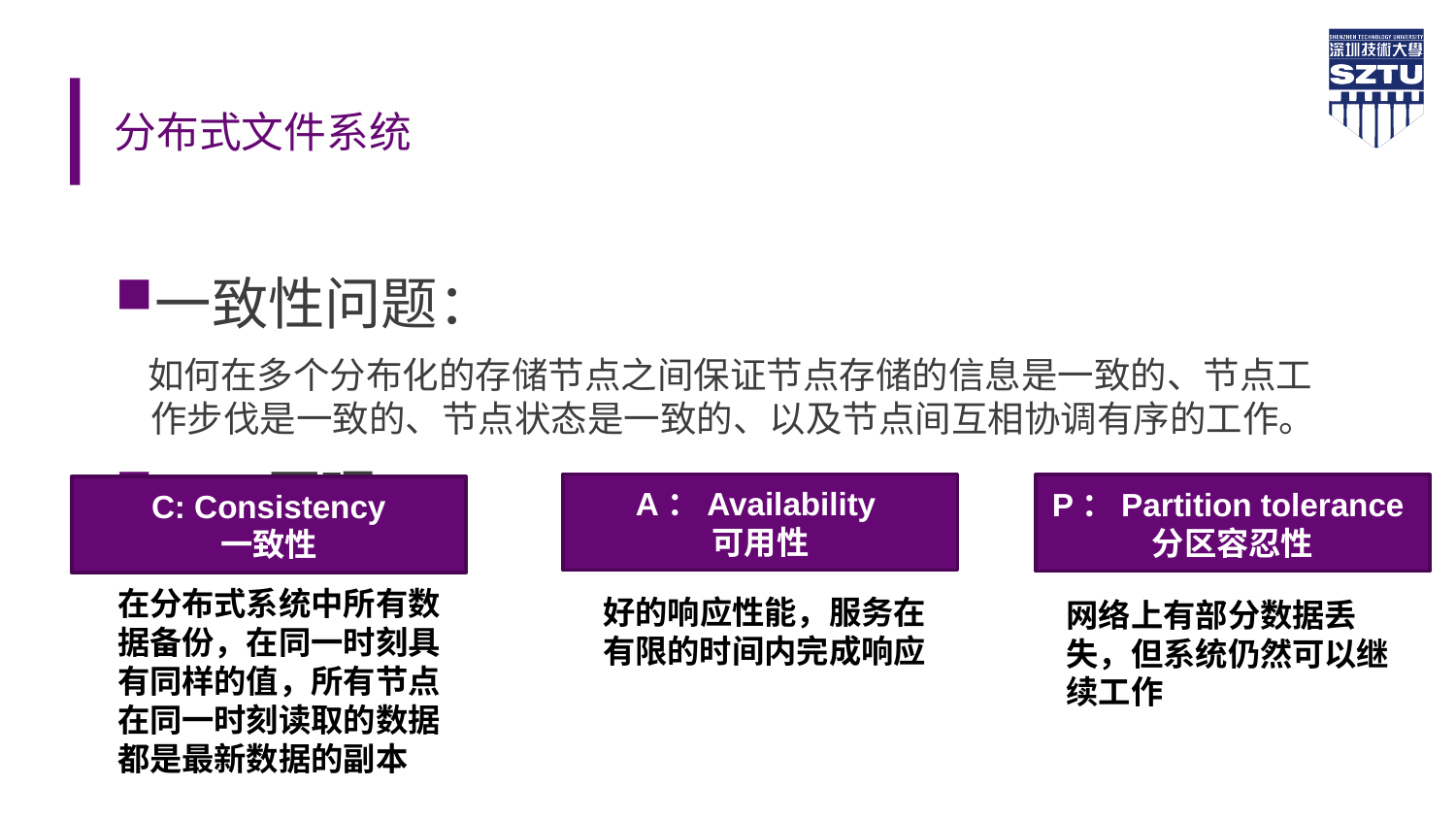

# 分布式文件系统
一致性问题：
   如何在多个分布化的存储节点之间保证节点存储的信息是一致的、节点工作步伐是一致的、节点状态是一致的、以及节点间互相协调有序的工作。
CAP原理：

A：Availability
可用性
P：Partition tolerance
分区容忍性
C: Consistency
一致性
在分布式系统中所有数据备份，在同一时刻具有同样的值，所有节点在同一时刻读取的数据都是最新数据的副本
好的响应性能，服务在有限的时间内完成响应
网络上有部分数据丢失，但系统仍然可以继续工作